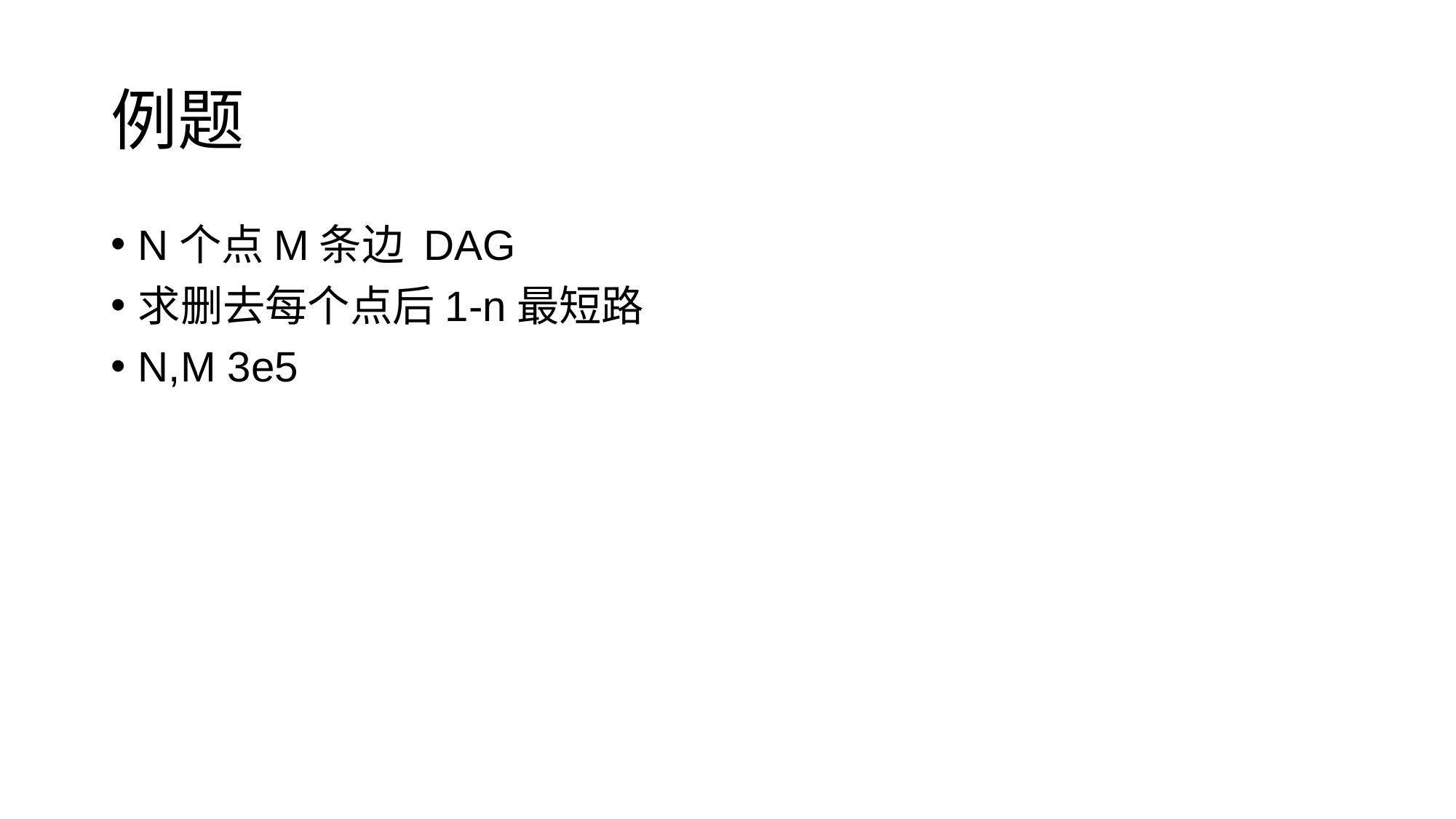

# 例题
N个点M条边 DAG
求删去每个点后1-n最短路
N,M 3e5